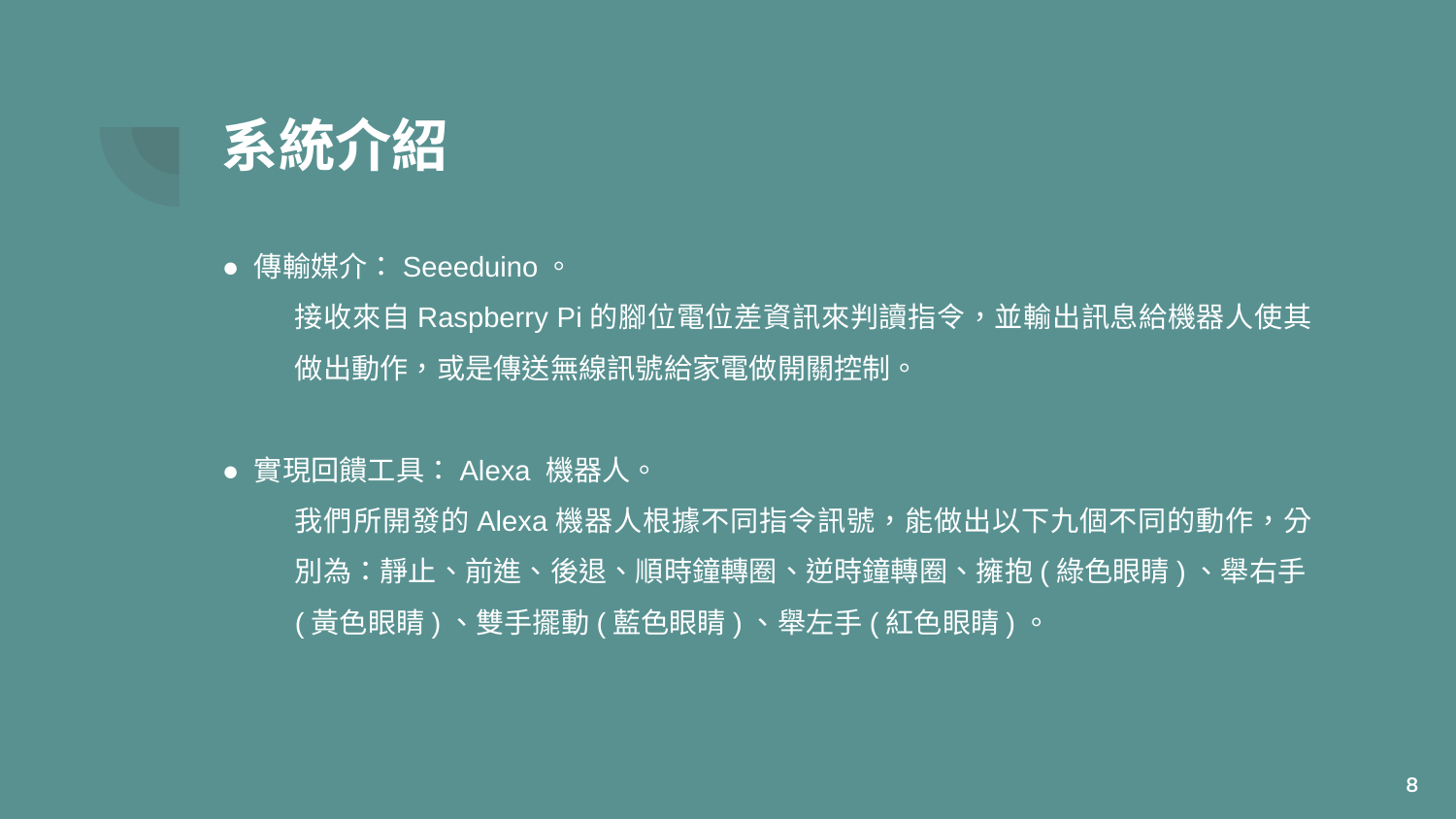

# 系統介紹
● 傳輸媒介：Seeeduino。
接收來自Raspberry Pi的腳位電位差資訊來判讀指令，並輸出訊息給機器人使其做出動作，或是傳送無線訊號給家電做開關控制。

● 實現回饋工具：Alexa 機器人。
我們所開發的Alexa機器人根據不同指令訊號，能做出以下九個不同的動作，分別為：靜止、前進、後退、順時鐘轉圈、逆時鐘轉圈、擁抱(綠色眼睛)、舉右手(黃色眼睛)、雙手擺動(藍色眼睛)、舉左手(紅色眼睛)。

8